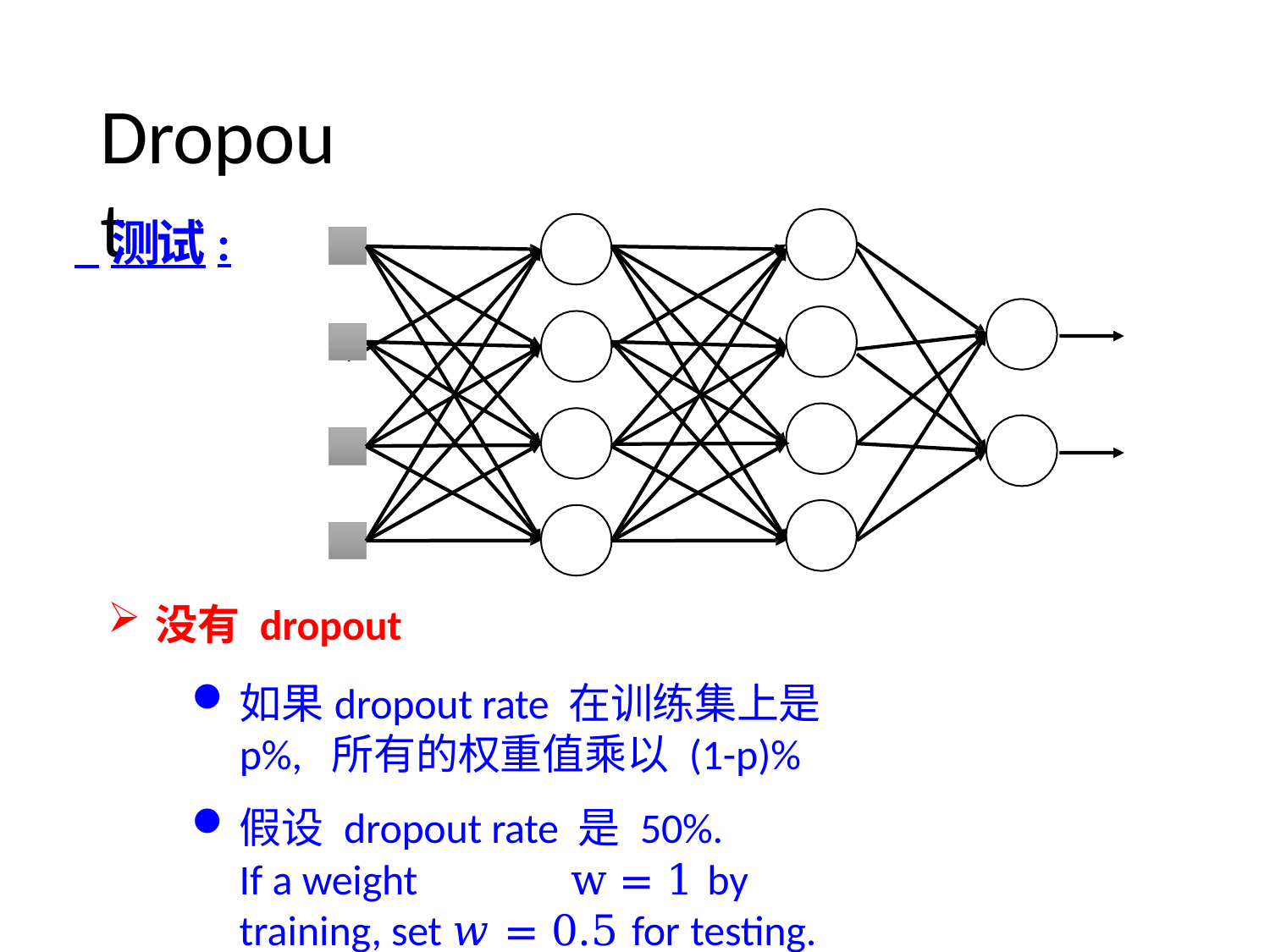

# Dropout

   测试:

没有 dropout
如果dropout rate 在训练集上是 p%,  所有的权重值乘以 (1-p)%
假设 dropout rate 是 50%.
If a weight	w = 1 by training, set 𝑤 = 0.5 for testing.